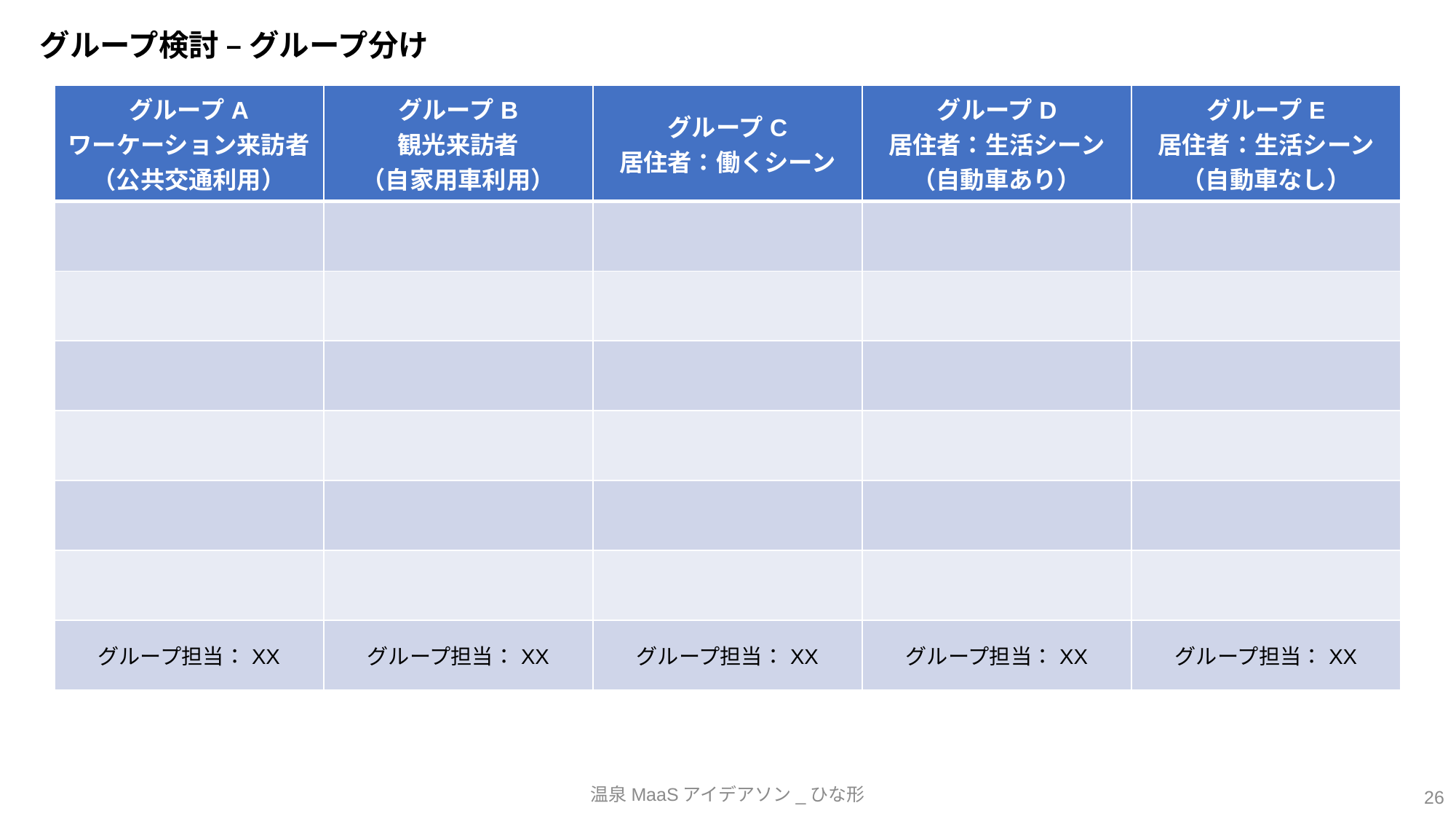

# グループ検討 – グループ分け
| グループA ワーケーション来訪者 （公共交通利用） | グループB 観光来訪者 （自家用車利用） | グループC 居住者：働くシーン | グループD 居住者：生活シーン （自動車あり） | グループE 居住者：生活シーン （自動車なし） |
| --- | --- | --- | --- | --- |
|  |  |  |  |  |
|  |  |  |  |  |
|  |  |  |  |  |
|  |  |  |  |  |
|  |  |  |  |  |
|  |  |  |  |  |
| グループ担当：XX | グループ担当：XX | グループ担当：XX | グループ担当：XX | グループ担当：XX |
温泉MaaSアイデアソン_ひな形
26